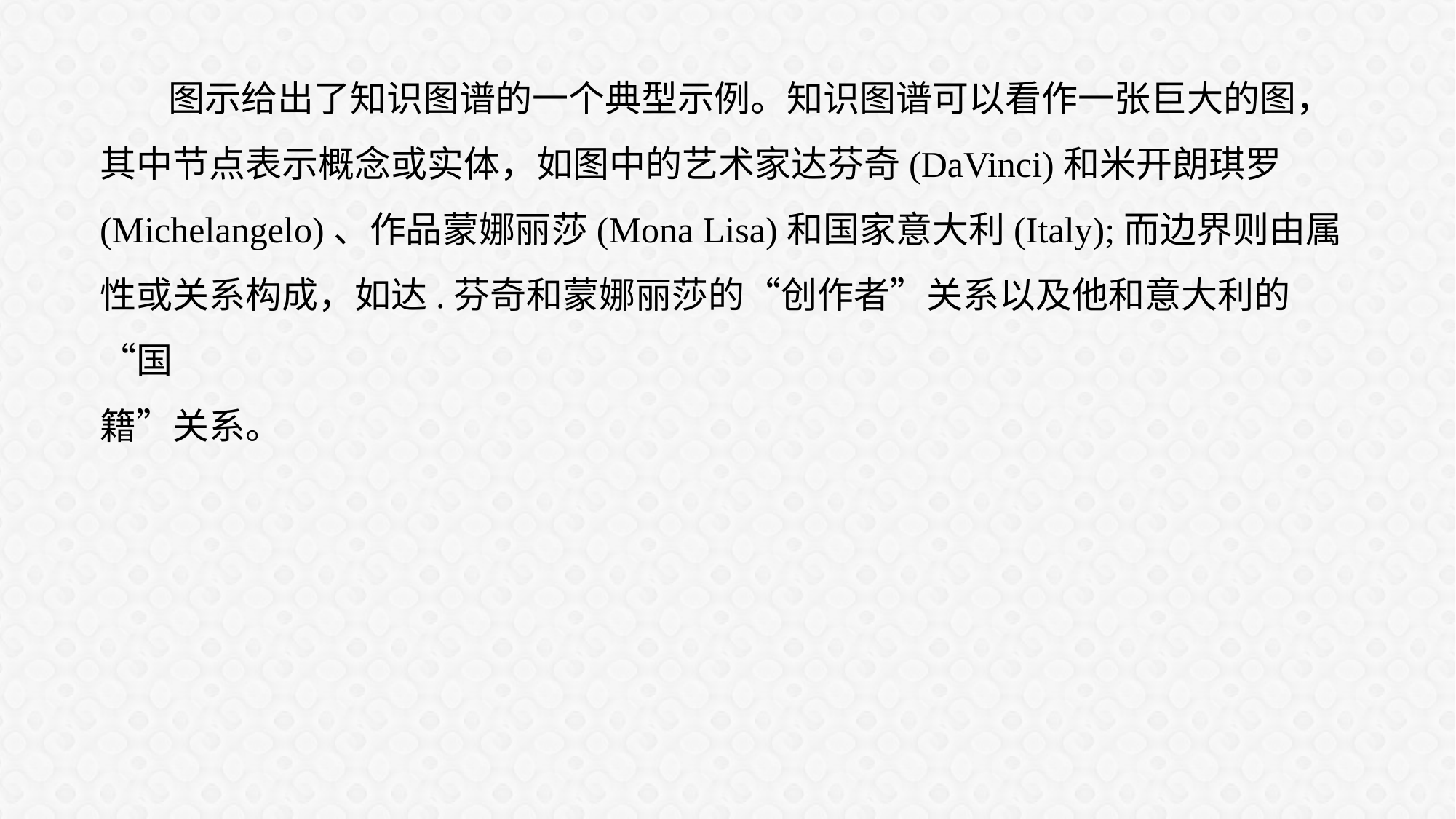

图示给出了知识图谱的一个典型示例。知识图谱可以看作一张巨大的图，
其中节点表示概念或实体，如图中的艺术家达芬奇(DaVinci)和米开朗琪罗
(Michelangelo)、作品蒙娜丽莎(Mona Lisa)和国家意大利(Italy);而边界则由属
性或关系构成，如达.芬奇和蒙娜丽莎的“创作者”关系以及他和意大利的“国
籍”关系。